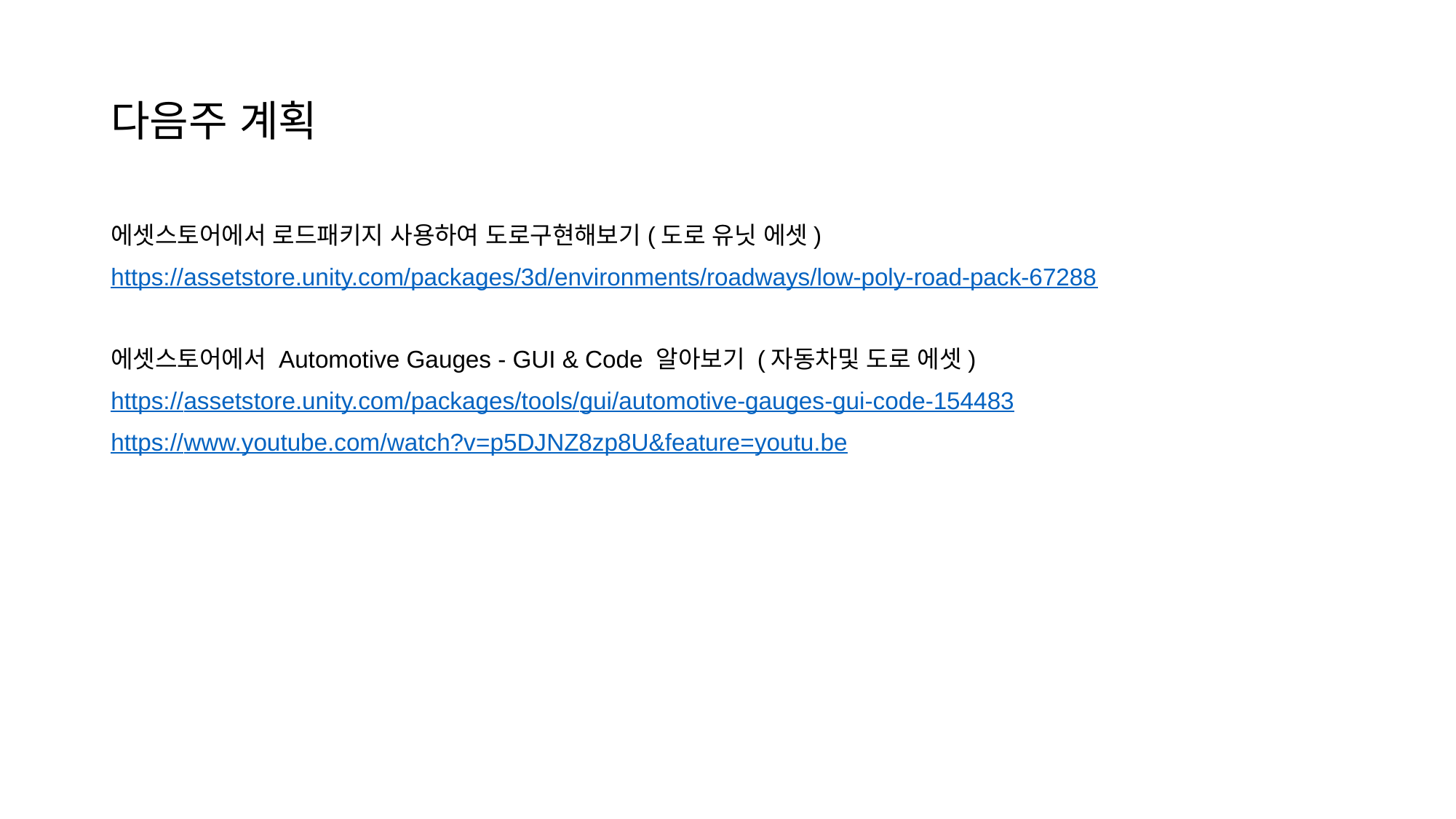

# 다음주 계획
에셋스토어에서 로드패키지 사용하여 도로구현해보기(도로 유닛 에셋)
https://assetstore.unity.com/packages/3d/environments/roadways/low-poly-road-pack-67288

에셋스토어에서 Automotive Gauges - GUI & Code 알아보기 (자동차및 도로 에셋)
https://assetstore.unity.com/packages/tools/gui/automotive-gauges-gui-code-154483
https://www.youtube.com/watch?v=p5DJNZ8zp8U&feature=youtu.be